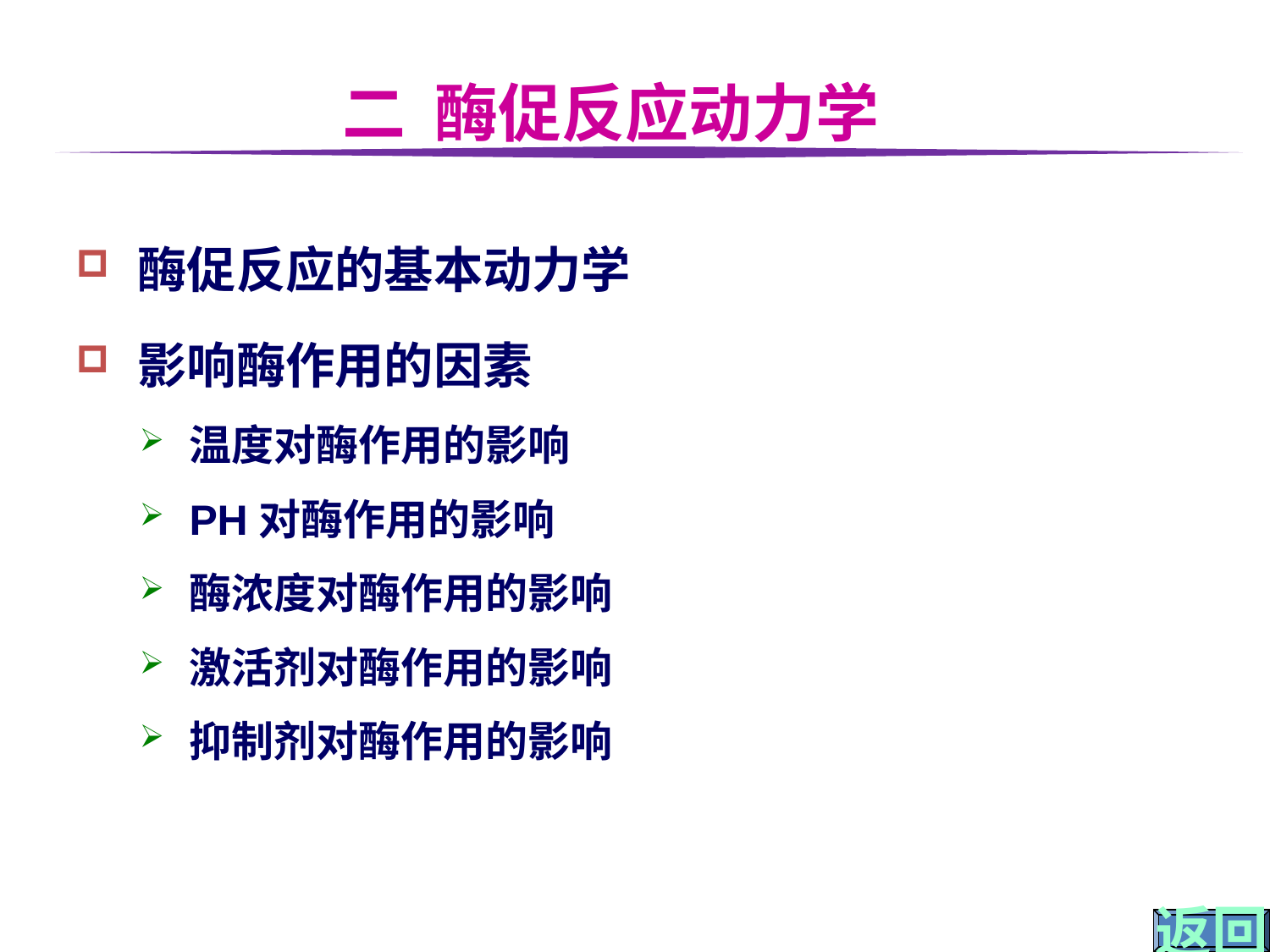

# 二  酶促反应动力学
酶促反应的基本动力学
影响酶作用的因素
温度对酶作用的影响
PH对酶作用的影响
酶浓度对酶作用的影响
激活剂对酶作用的影响
抑制剂对酶作用的影响
返回